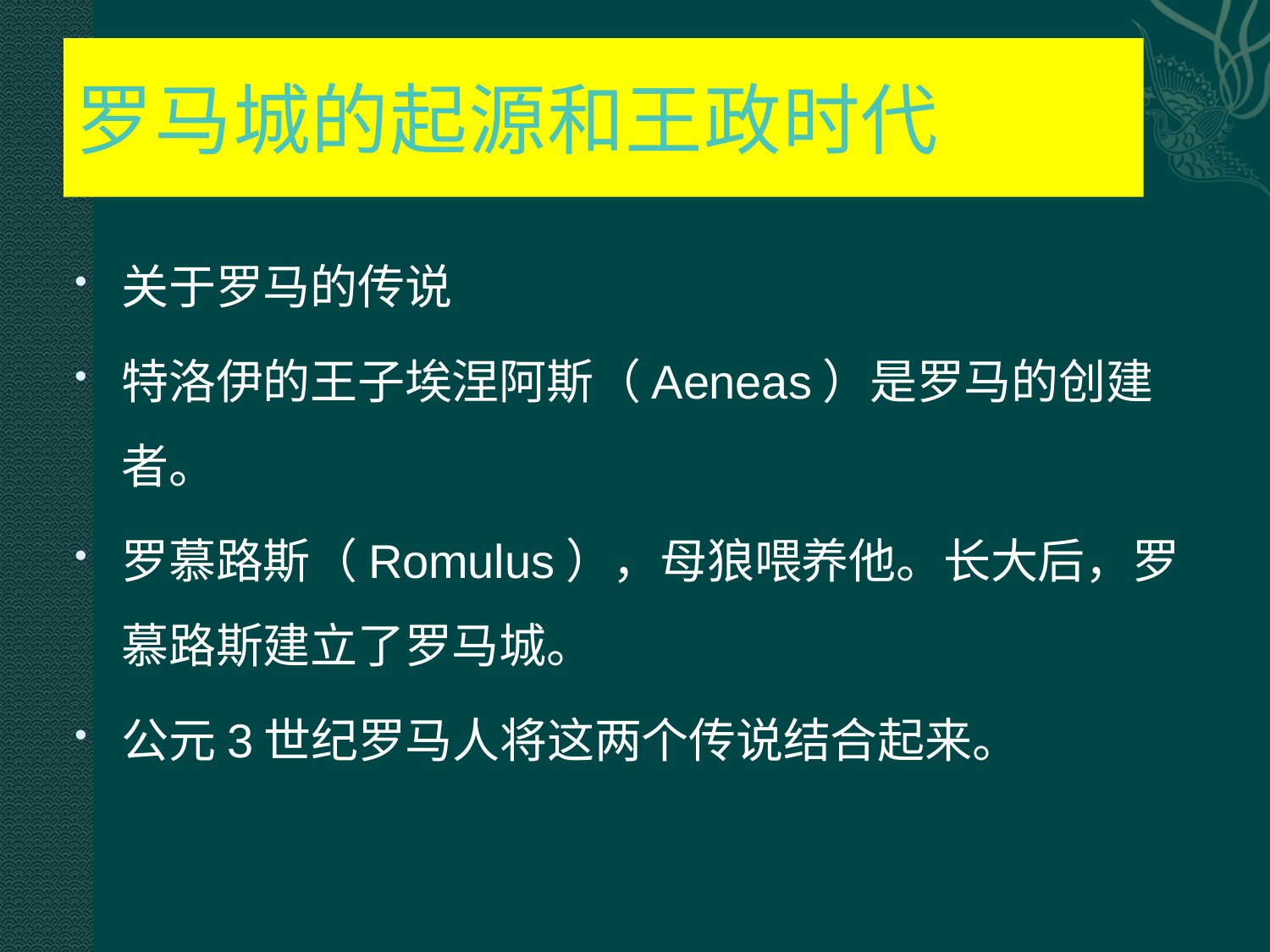

# 罗马城的起源和王政时代
关于罗马的传说
特洛伊的王子埃涅阿斯（Aeneas）是罗马的创建者。
罗慕路斯（Romulus），母狼喂养他。长大后，罗慕路斯建立了罗马城。
公元3世纪罗马人将这两个传说结合起来。